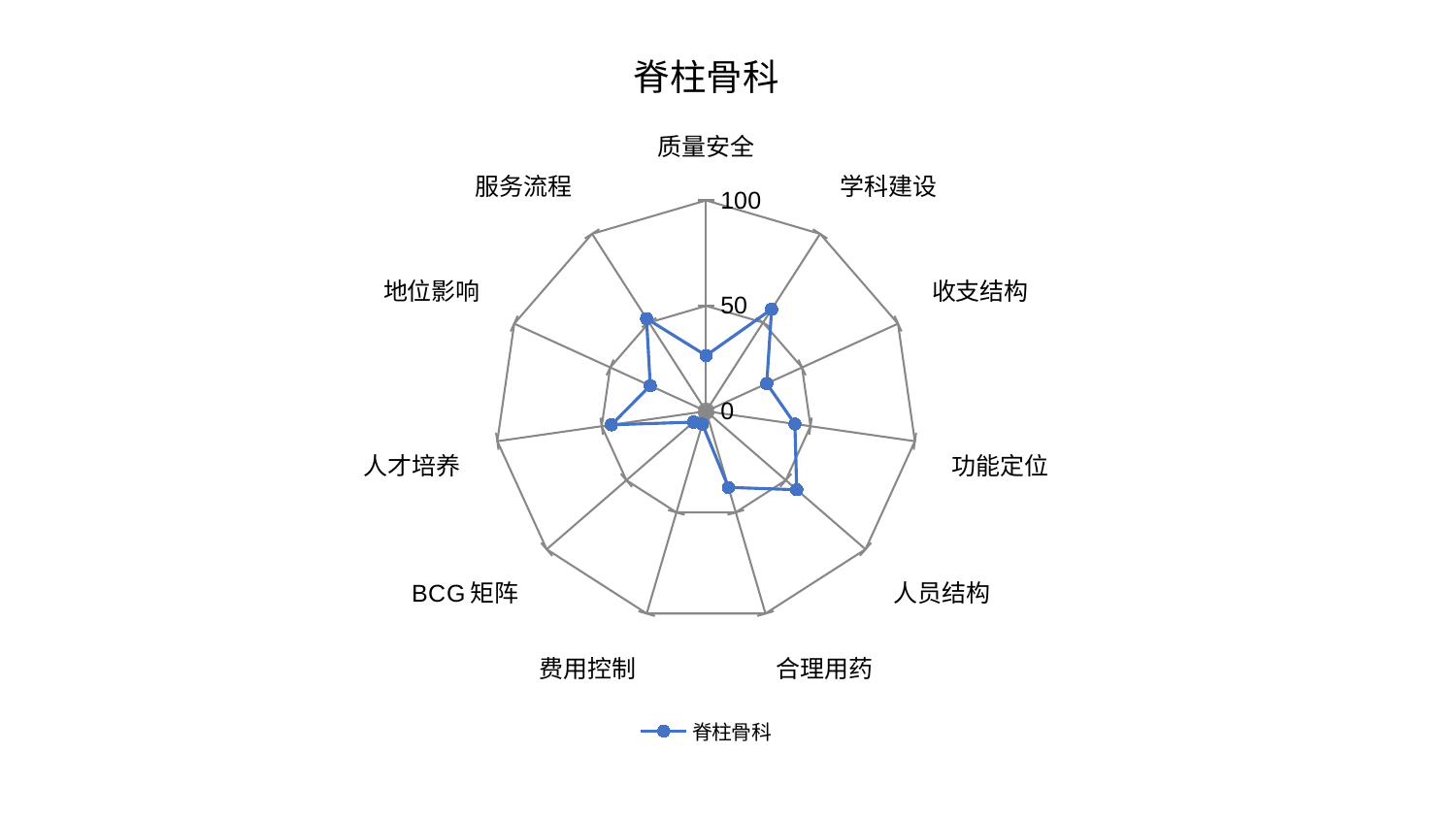

### Chart: 脊柱骨科

| Category | 脊柱骨科 |
|---|---|
| 质量安全 | 26.426225852744164 |
| 学科建设 | 57.50011830303458 |
| 收支结构 | 31.612982595890095 |
| 功能定位 | 42.5281568419997 |
| 人员结构 | 56.8677690446413 |
| 合理用药 | 37.643392589008556 |
| 费用控制 | 6.362519453905536 |
| BCG矩阵 | 7.905314095770392 |
| 人才培养 | 45.393440924863334 |
| 地位影响 | 29.123886246086915 |
| 服务流程 | 52.23364088092993 |
175